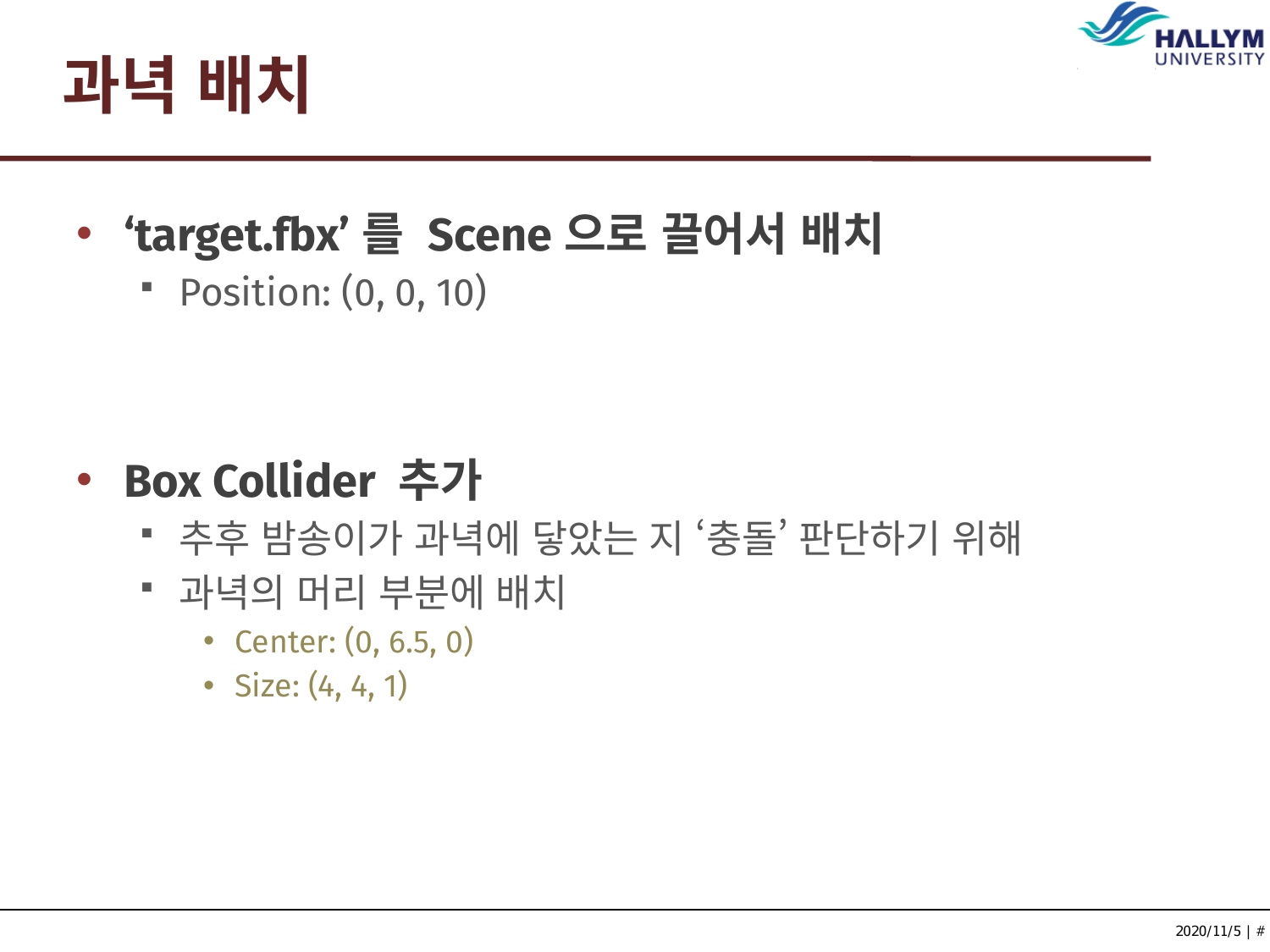

# 과녁 배치
‘target.fbx’를 Scene으로 끌어서 배치
Position: (0, 0, 10)

Box Collider 추가
추후 밤송이가 과녁에 닿았는 지 ‘충돌’ 판단하기 위해
과녁의 머리 부분에 배치
Center: (0, 6.5, 0)
Size: (4, 4, 1)